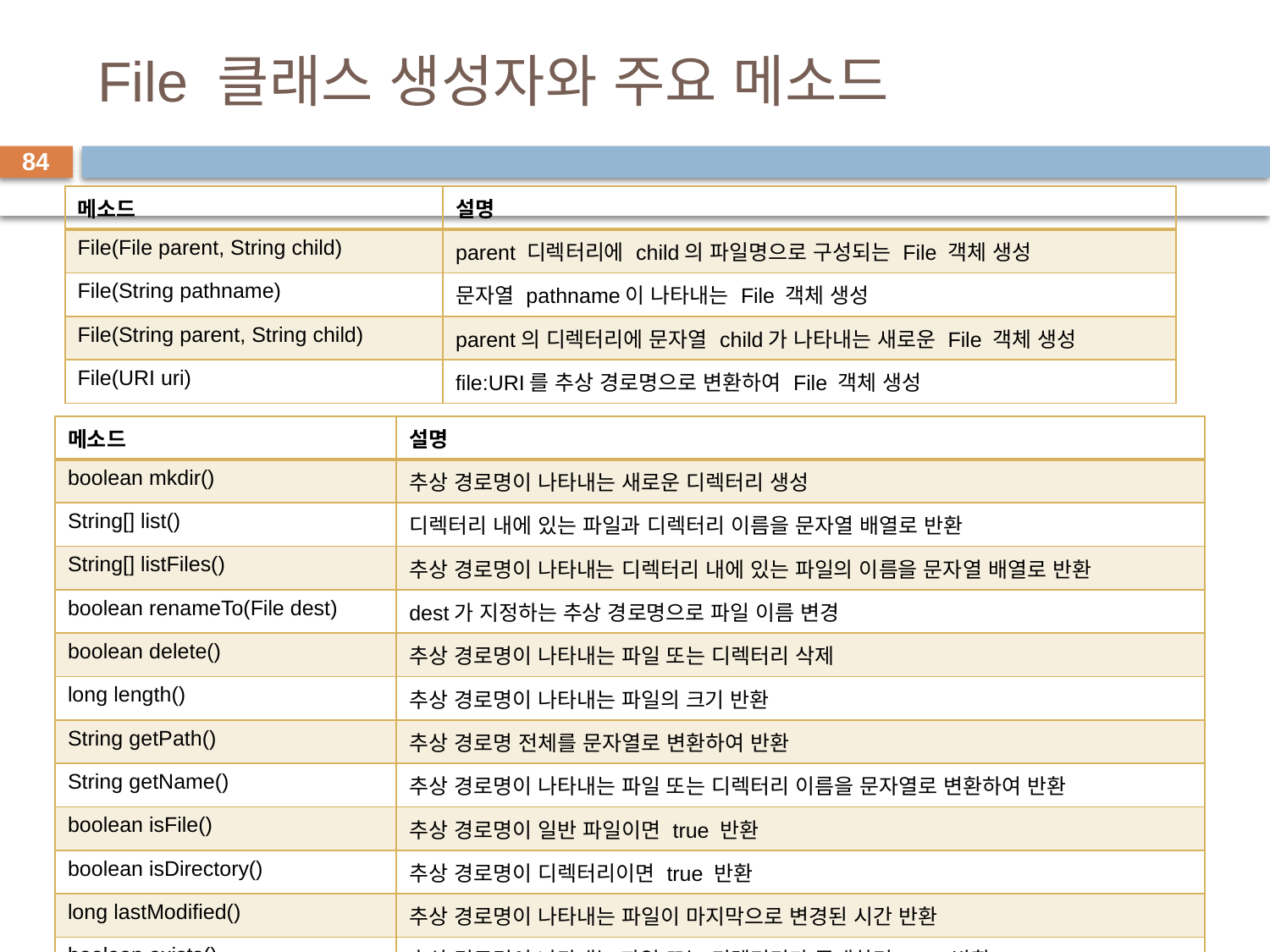

# File 클래스 생성자와 주요 메소드
84
| 메소드 | 설명 |
| --- | --- |
| File(File parent, String child) | parent 디렉터리에 child의 파일명으로 구성되는 File 객체 생성 |
| File(String pathname) | 문자열 pathname이 나타내는 File 객체 생성 |
| File(String parent, String child) | parent의 디렉터리에 문자열 child가 나타내는 새로운 File 객체 생성 |
| File(URI uri) | file:URI를 추상 경로명으로 변환하여 File 객체 생성 |
| 메소드 | 설명 |
| --- | --- |
| boolean mkdir() | 추상 경로명이 나타내는 새로운 디렉터리 생성 |
| String[] list() | 디렉터리 내에 있는 파일과 디렉터리 이름을 문자열 배열로 반환 |
| String[] listFiles() | 추상 경로명이 나타내는 디렉터리 내에 있는 파일의 이름을 문자열 배열로 반환 |
| boolean renameTo(File dest) | dest가 지정하는 추상 경로명으로 파일 이름 변경 |
| boolean delete() | 추상 경로명이 나타내는 파일 또는 디렉터리 삭제 |
| long length() | 추상 경로명이 나타내는 파일의 크기 반환 |
| String getPath() | 추상 경로명 전체를 문자열로 변환하여 반환 |
| String getName() | 추상 경로명이 나타내는 파일 또는 디렉터리 이름을 문자열로 변환하여 반환 |
| boolean isFile() | 추상 경로명이 일반 파일이면 true 반환 |
| boolean isDirectory() | 추상 경로명이 디렉터리이면 true 반환 |
| long lastModified() | 추상 경로명이 나타내는 파일이 마지막으로 변경된 시간 반환 |
| boolean exists() | 추상 경로명이 나타내는 파일 또는 디렉터리가 존재하면 true 반환 |